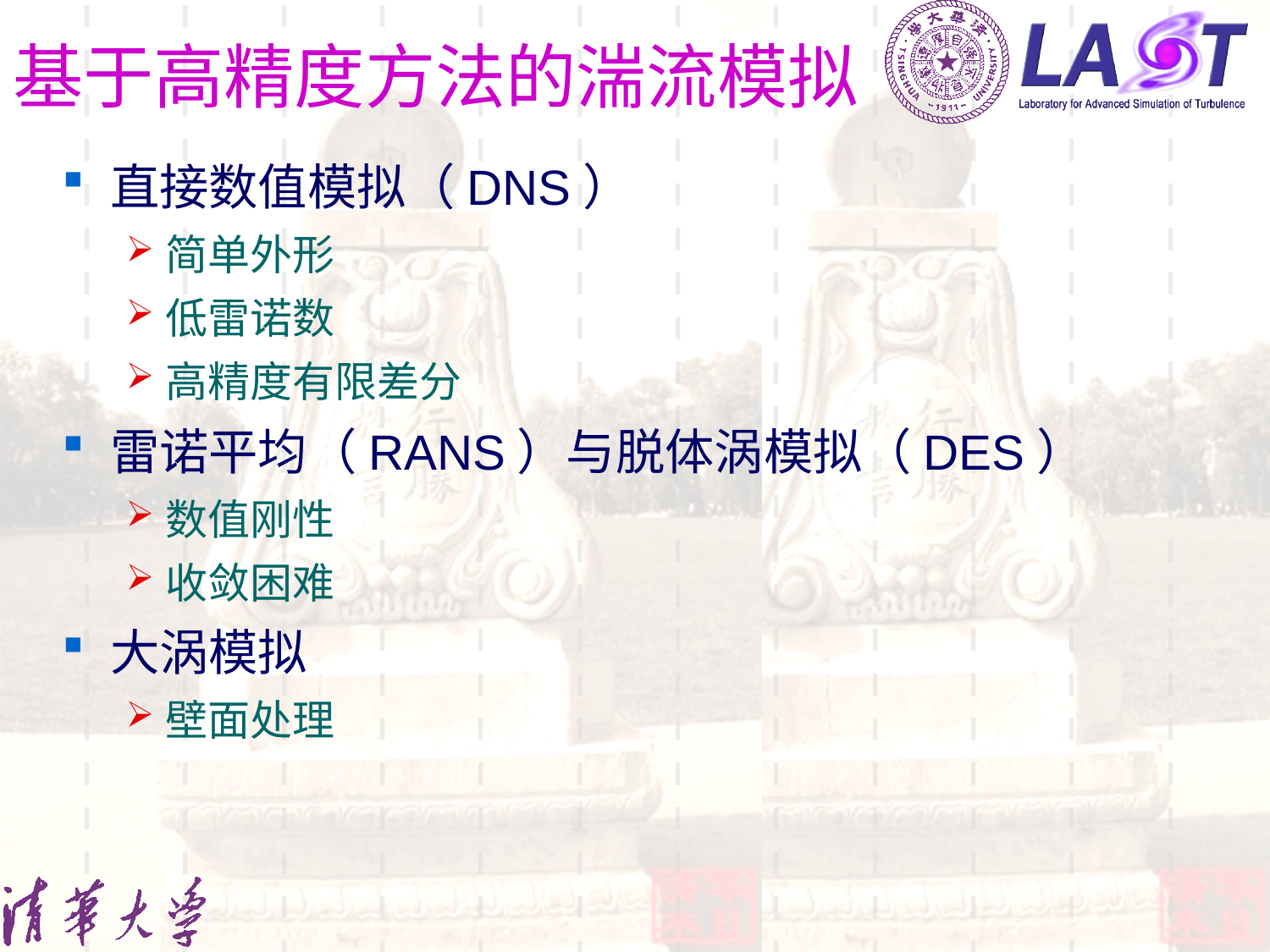

# 基于高精度方法的湍流模拟
直接数值模拟（DNS）
简单外形
低雷诺数
高精度有限差分
雷诺平均（RANS）与脱体涡模拟（DES）
数值刚性
收敛困难
大涡模拟
壁面处理